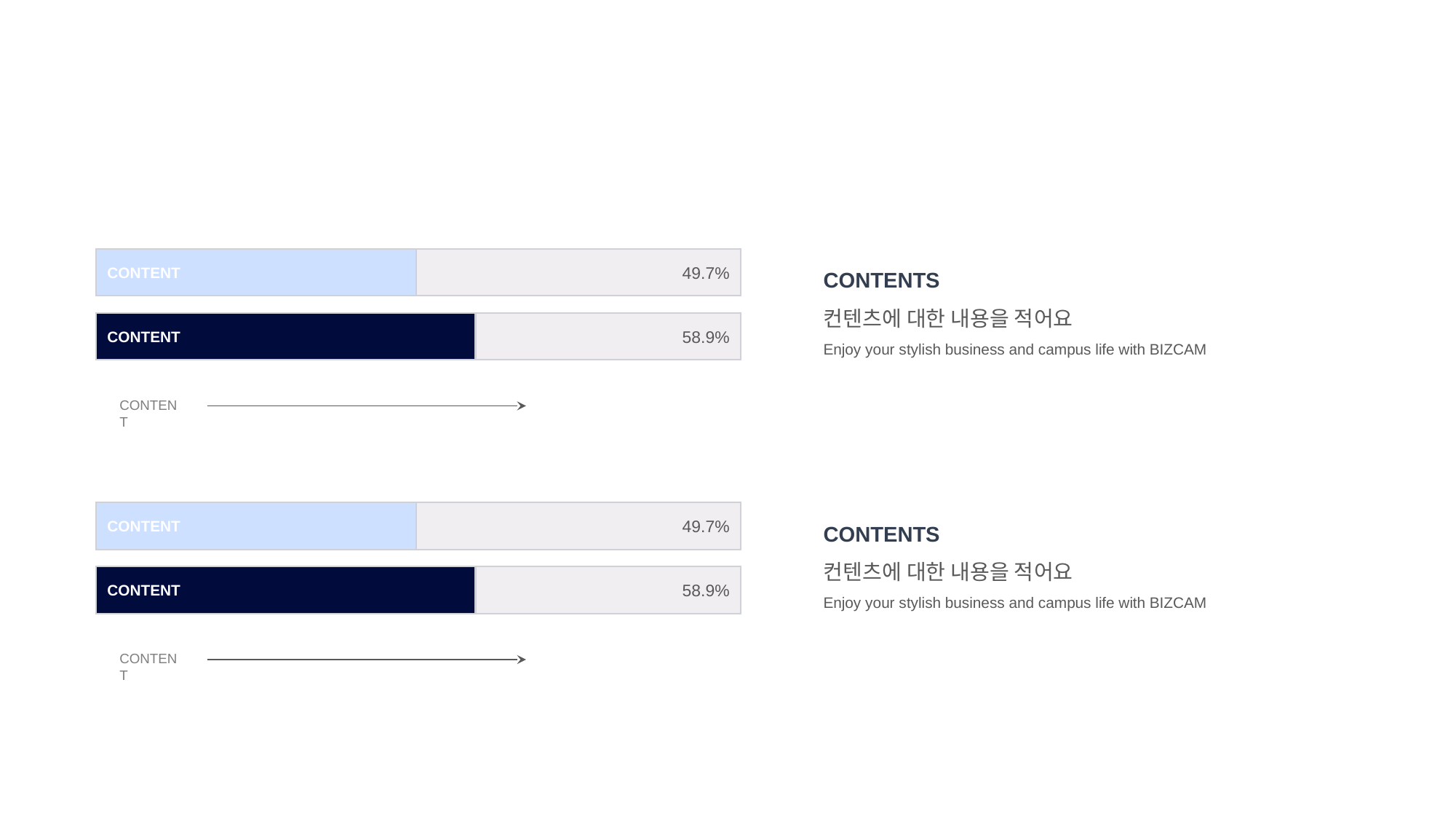

49.7%
CONTENT
CONTENTS
컨텐츠에 대한 내용을 적어요
Enjoy your stylish business and campus life with BIZCAM
58.9%
CONTENT
CONTENT
49.7%
CONTENT
CONTENTS
컨텐츠에 대한 내용을 적어요
Enjoy your stylish business and campus life with BIZCAM
58.9%
CONTENT
CONTENT